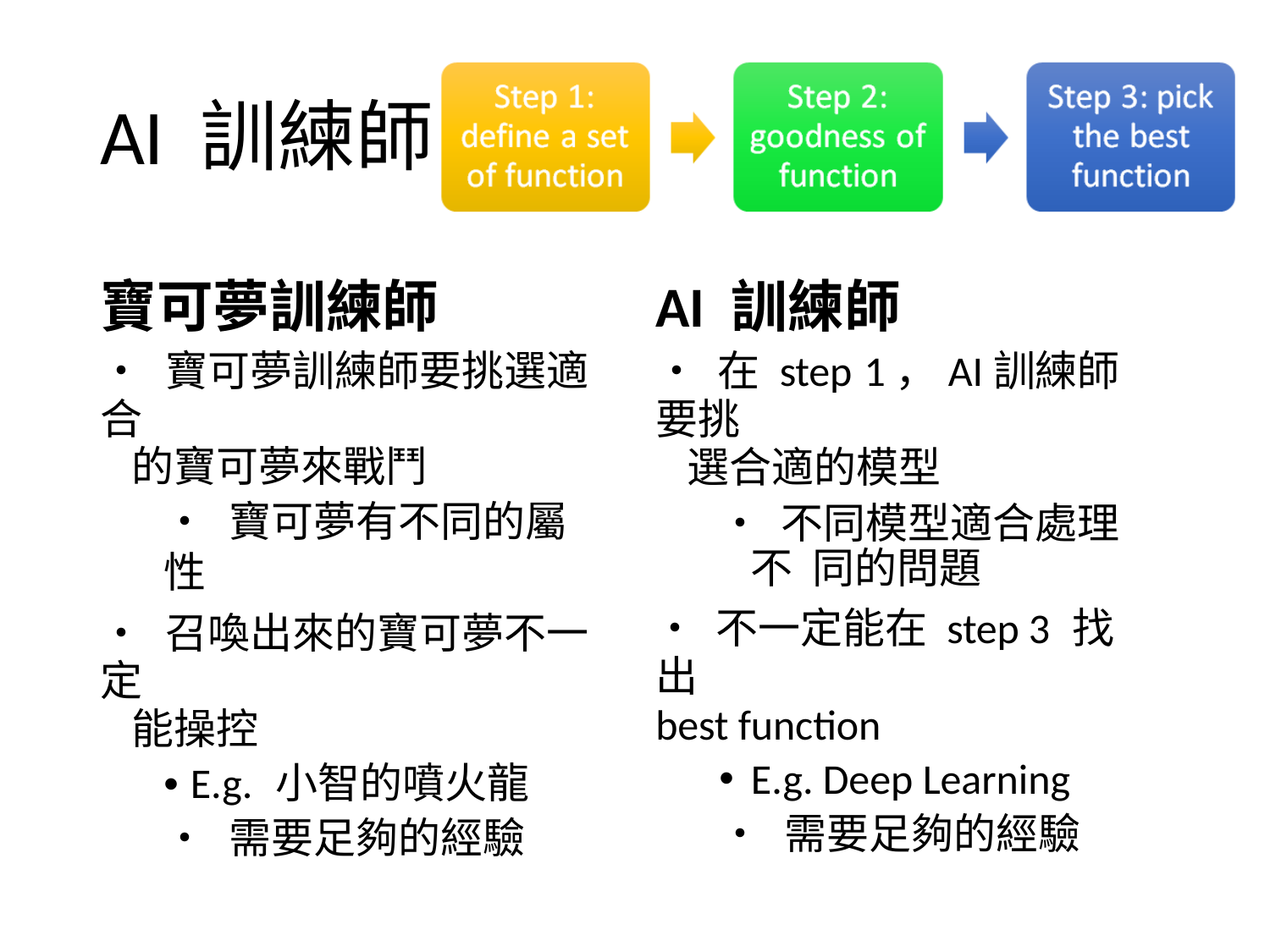

# AI 訓練師

寶可夢訓練師
• 寶可夢訓練師要挑選適合
的寶可夢來戰鬥
• 寶可夢有不同的屬性
• 召喚出來的寶可夢不一定
能操控
• E.g. 小智的噴火龍
• 需要足夠的經驗
AI 訓練師
• 在 step 1，AI訓練師要挑
選合適的模型
• 不同模型適合處理不  同的問題
• 不一定能在 step 3 找出
best function
E.g. Deep Learning
• 需要足夠的經驗